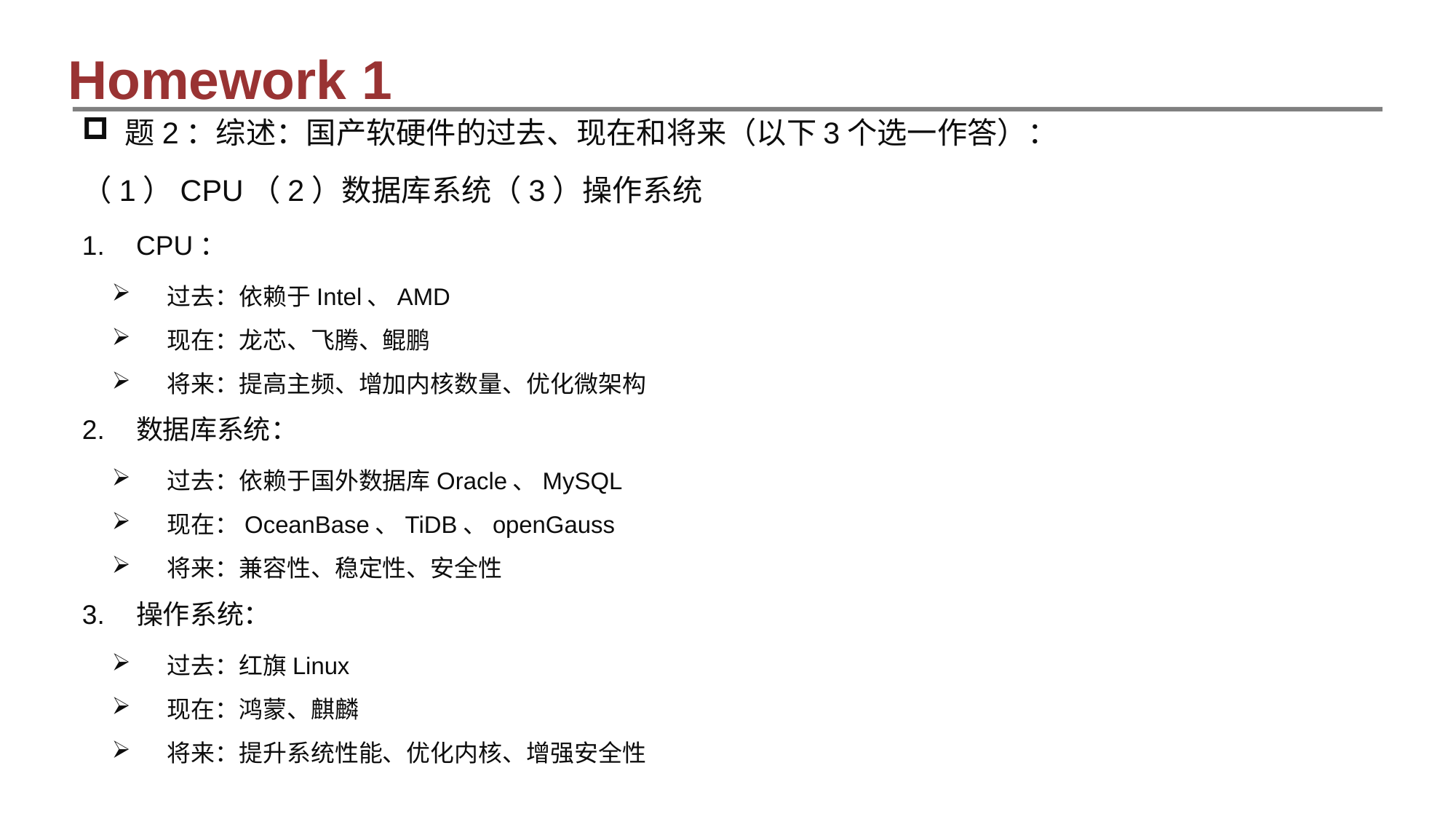

Homework 1
题2：综述：国产软硬件的过去、现在和将来（以下3个选一作答）：
（1）CPU（2）数据库系统（3）操作系统
CPU：
过去：依赖于Intel、AMD
现在：龙芯、飞腾、鲲鹏
将来：提高主频、增加内核数量、优化微架构
数据库系统：
过去：依赖于国外数据库Oracle、MySQL
现在：OceanBase、TiDB、openGauss
将来：兼容性、稳定性、安全性
操作系统：
过去：红旗Linux
现在：鸿蒙、麒麟
将来：提升系统性能、优化内核、增强安全性